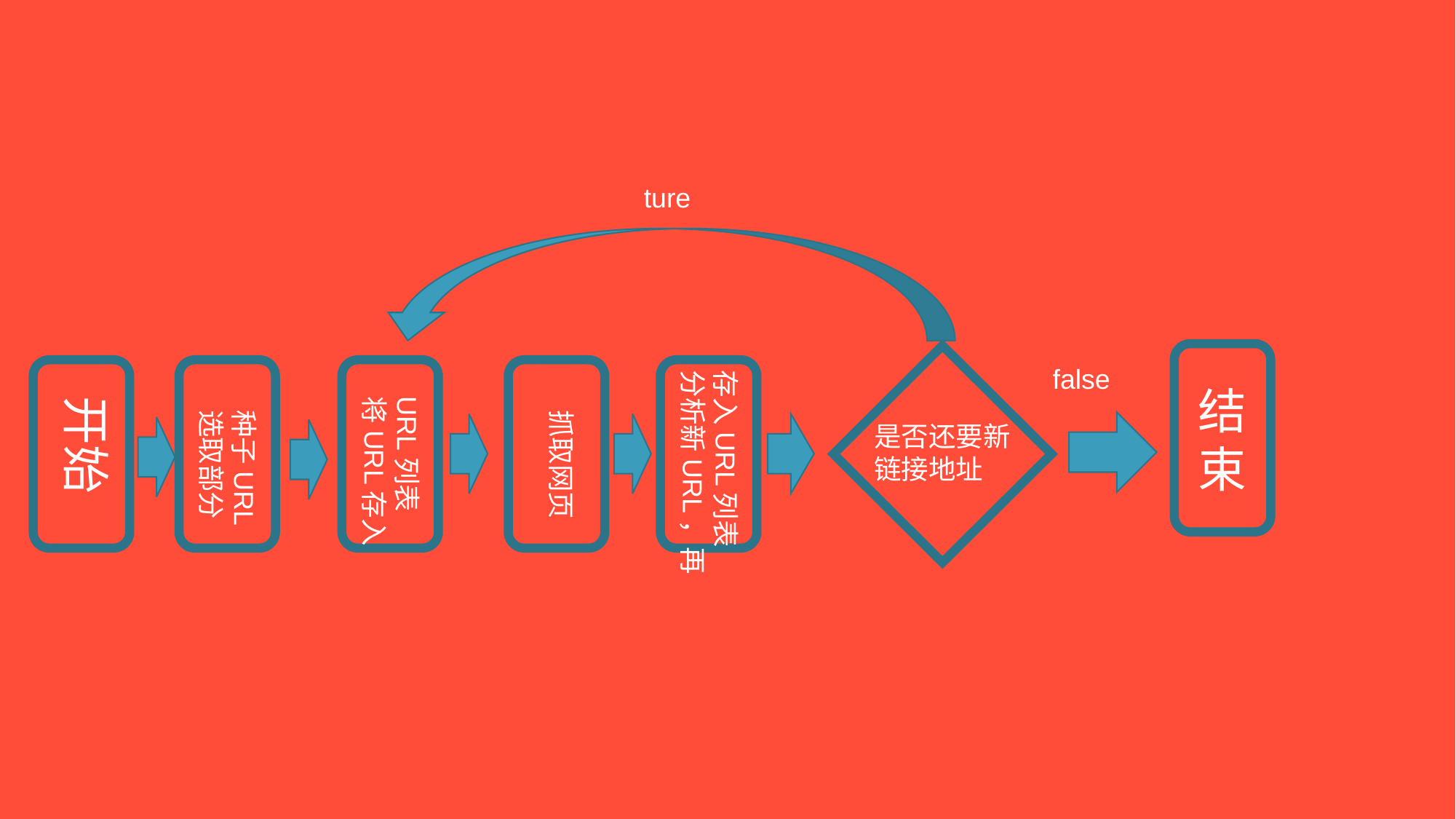

ture

false

存入URL列表
分析新URL，再
结
束
开始
URL列表
将URL存入
抓取网页
种子URL
选取部分

是否还要新
链接地址